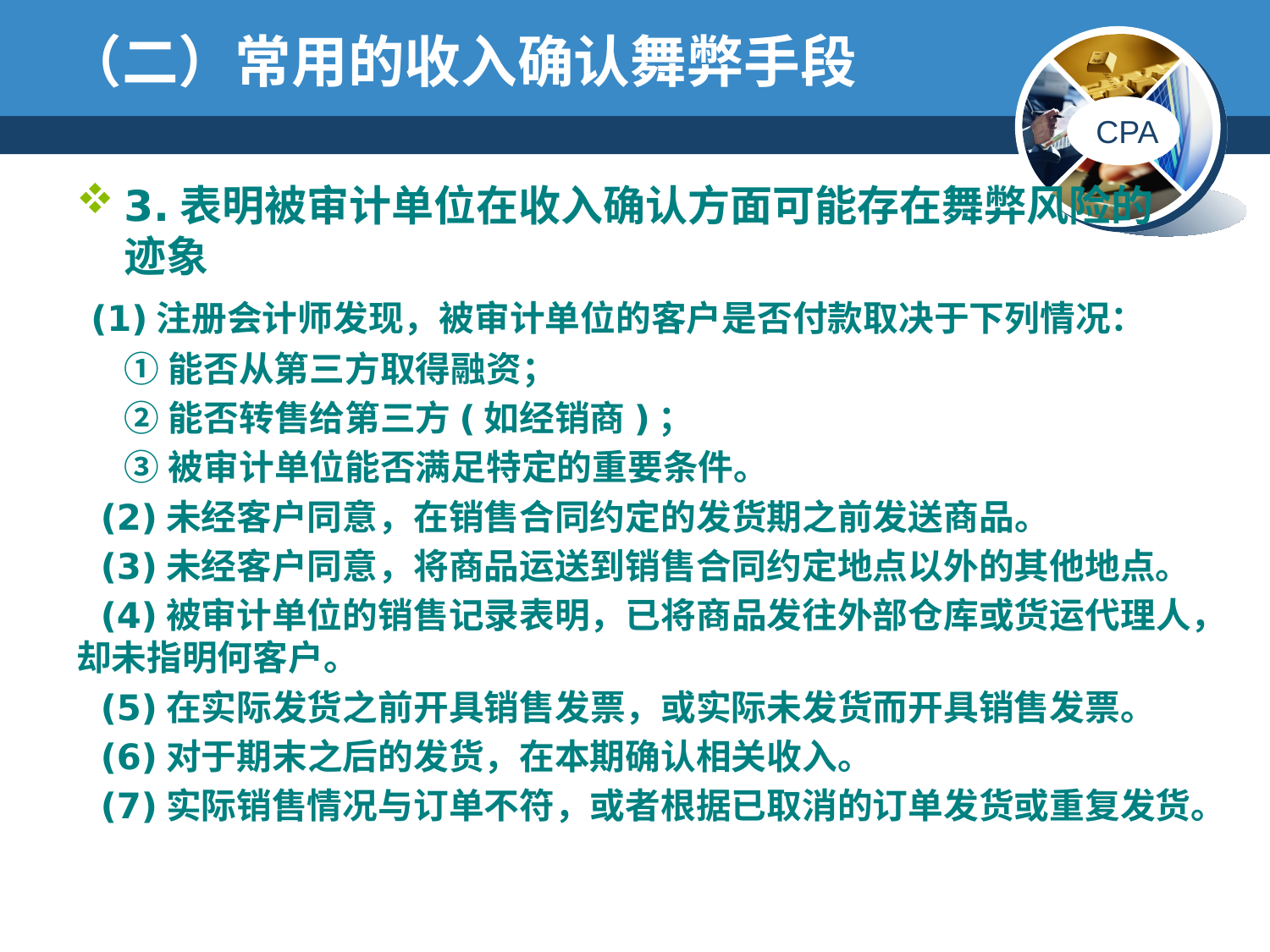

# （二）常用的收入确认舞弊手段
3.表明被审计单位在收入确认方面可能存在舞弊风险的迹象
 (1)注册会计师发现，被审计单位的客户是否付款取决于下列情况：
      ①能否从第三方取得融资；
      ②能否转售给第三方(如经销商)；
      ③被审计单位能否满足特定的重要条件。
  (2)未经客户同意，在销售合同约定的发货期之前发送商品。
  (3)未经客户同意，将商品运送到销售合同约定地点以外的其他地点。
  (4)被审计单位的销售记录表明，已将商品发往外部仓库或货运代理人，却未指明何客户。
  (5)在实际发货之前开具销售发票，或实际未发货而开具销售发票。
  (6)对于期末之后的发货，在本期确认相关收入。
  (7)实际销售情况与订单不符，或者根据已取消的订单发货或重复发货。